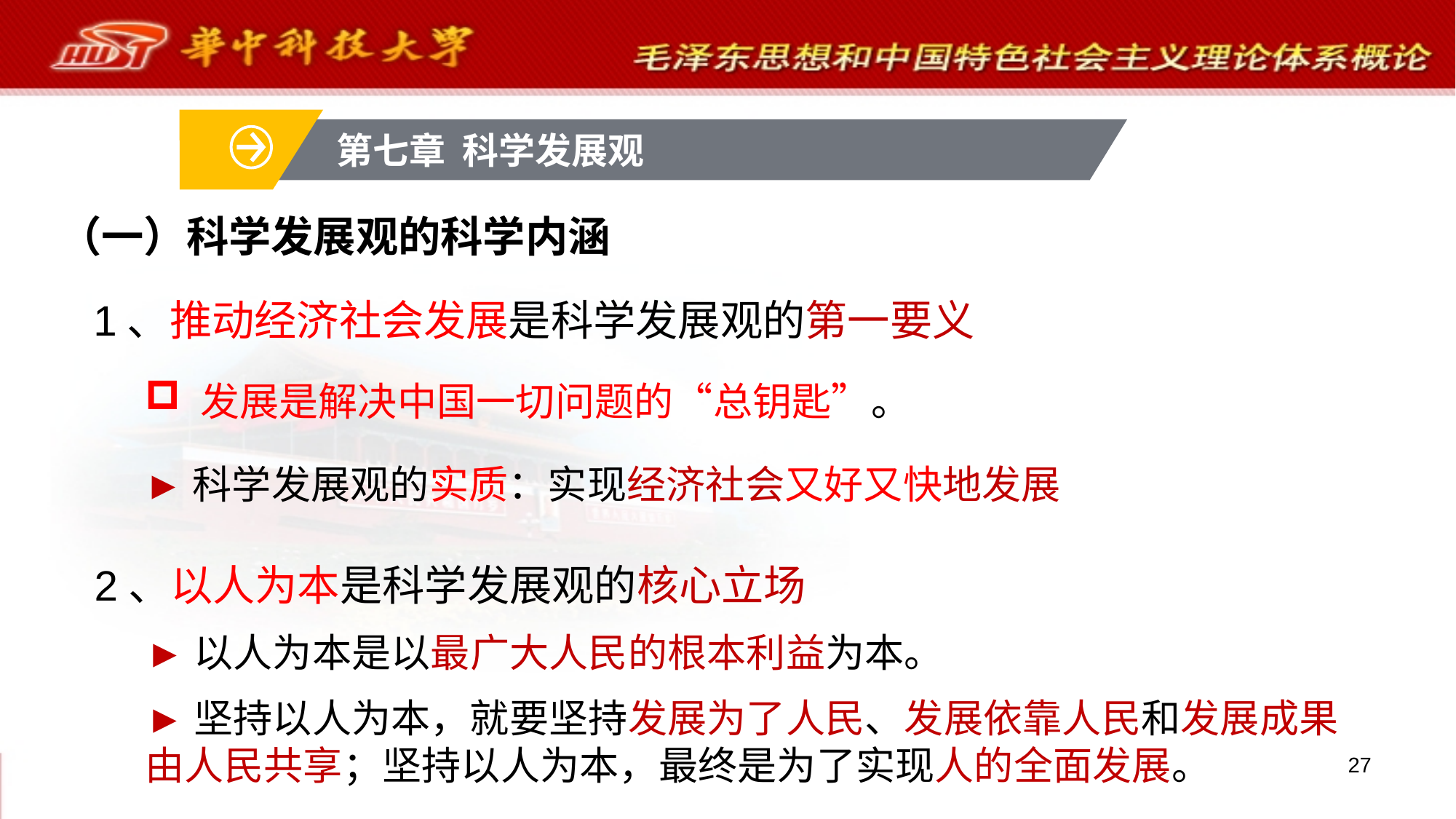

第七章  科学发展观

（一）科学发展观的科学内涵
1、推动经济社会发展是科学发展观的第一要义
 发展是解决中国一切问题的“总钥匙”。
►科学发展观的实质：实现经济社会又好又快地发展
2、以人为本是科学发展观的核心立场
►以人为本是以最广大人民的根本利益为本。
►坚持以人为本，就要坚持发展为了人民、发展依靠人民和发展成果由人民共享；坚持以人为本，最终是为了实现人的全面发展。
27